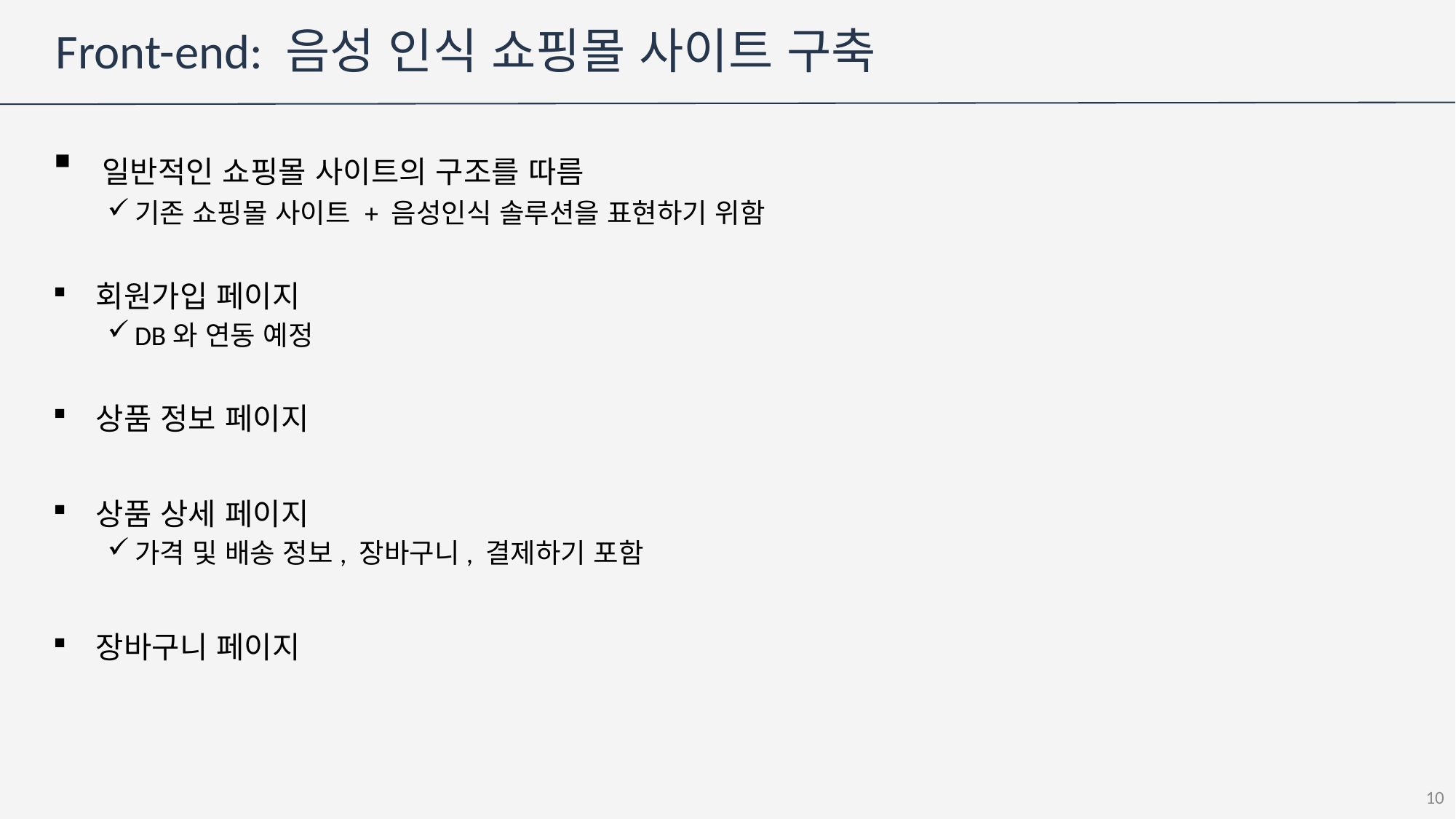

# Front-end: 음성 인식 쇼핑몰 사이트 구축
 일반적인 쇼핑몰 사이트의 구조를 따름
기존 쇼핑몰 사이트 + 음성인식 솔루션을 표현하기 위함

 회원가입 페이지
DB와 연동 예정

 상품 정보 페이지

 상품 상세 페이지
가격 및 배송 정보, 장바구니, 결제하기 포함

 장바구니 페이지
10